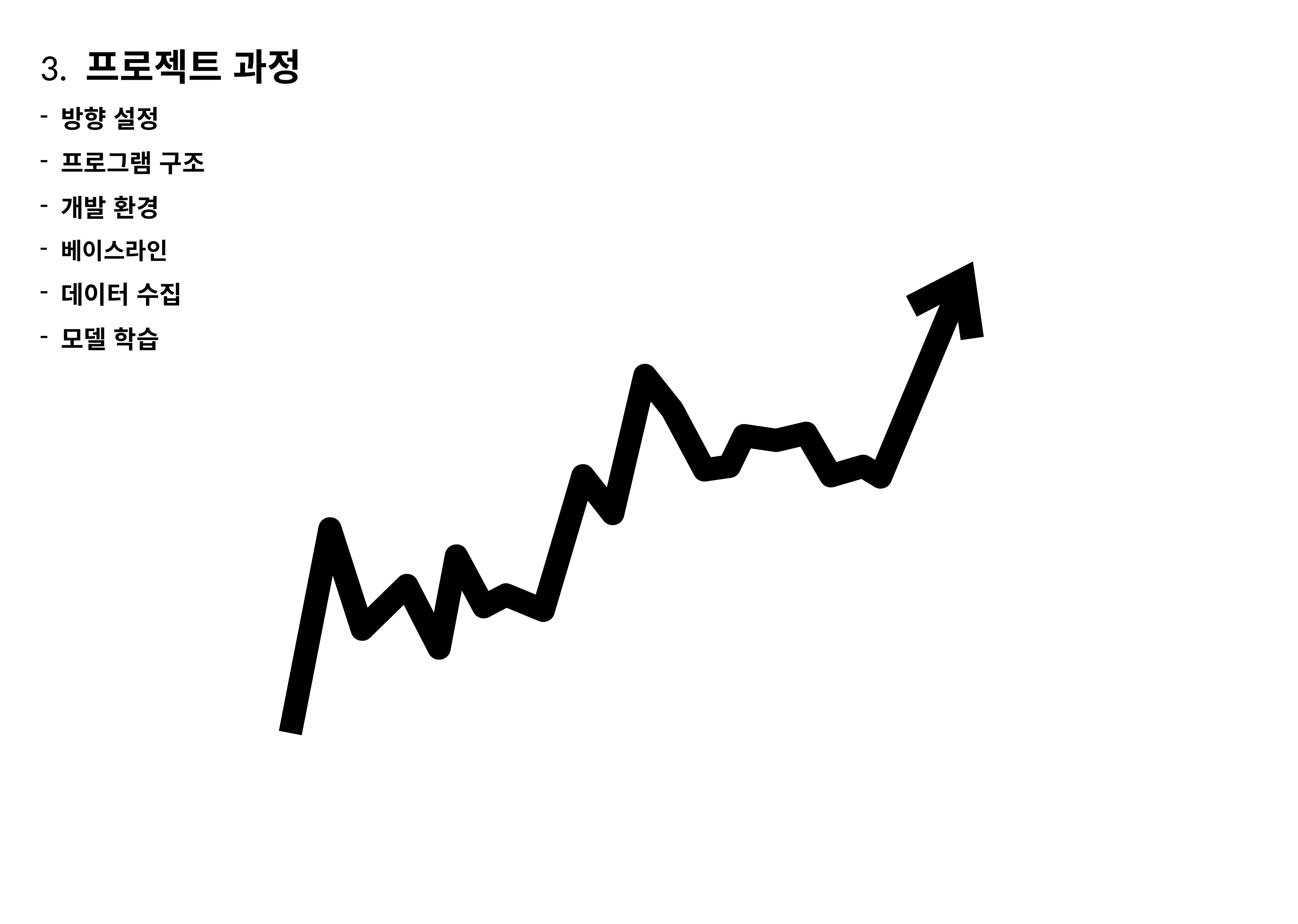

3. 프로젝트 과정
방향 설정
프로그램 구조
개발 환경
베이스라인
데이터 수집
모델 학습